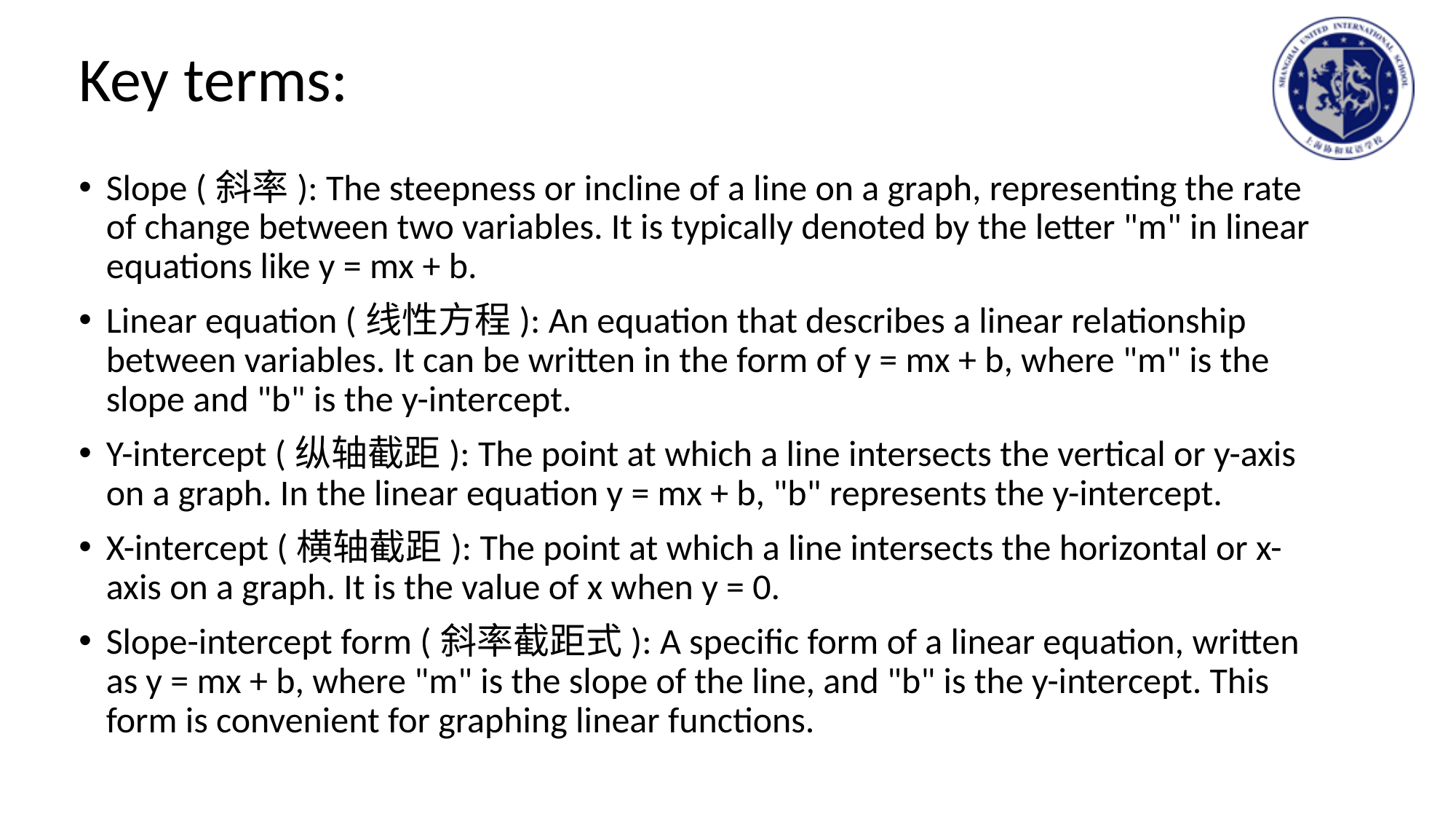

# Key terms:
Slope (斜率): The steepness or incline of a line on a graph, representing the rate of change between two variables. It is typically denoted by the letter "m" in linear equations like y = mx + b.
Linear equation (线性方程): An equation that describes a linear relationship between variables. It can be written in the form of y = mx + b, where "m" is the slope and "b" is the y-intercept.
Y-intercept (纵轴截距): The point at which a line intersects the vertical or y-axis on a graph. In the linear equation y = mx + b, "b" represents the y-intercept.
X-intercept (横轴截距): The point at which a line intersects the horizontal or x-axis on a graph. It is the value of x when y = 0.
Slope-intercept form (斜率截距式): A specific form of a linear equation, written as y = mx + b, where "m" is the slope of the line, and "b" is the y-intercept. This form is convenient for graphing linear functions.